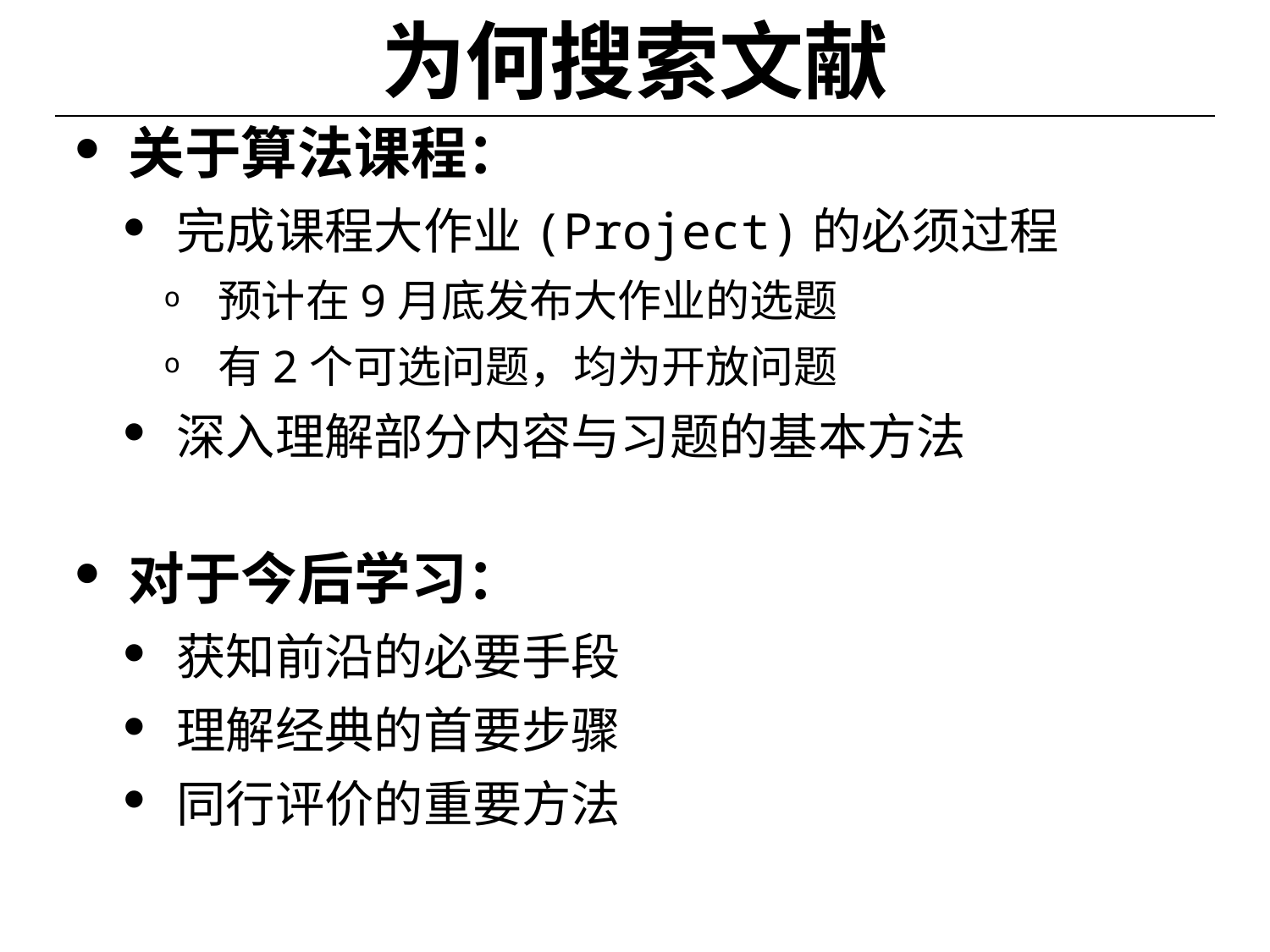

# 为何搜索文献
关于算法课程：
完成课程大作业(Project)的必须过程
预计在9月底发布大作业的选题
有2个可选问题，均为开放问题
深入理解部分内容与习题的基本方法

对于今后学习：
获知前沿的必要手段
理解经典的首要步骤
同行评价的重要方法